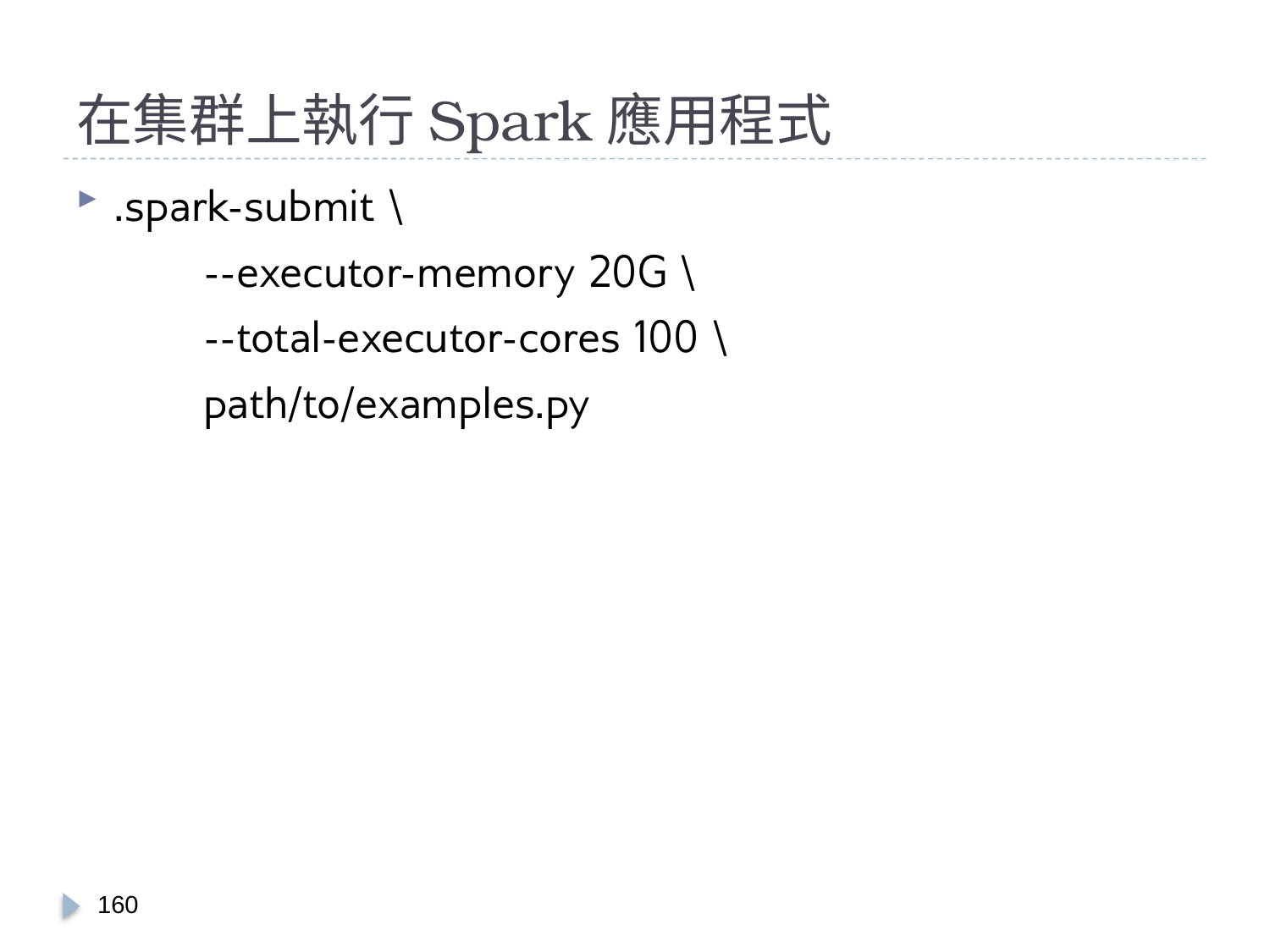

# 在集群上執行Spark應用程式
.spark-submit \
	--executor-memory 20G \
	--total-executor-cores 100 \
	path/to/examples.py
160